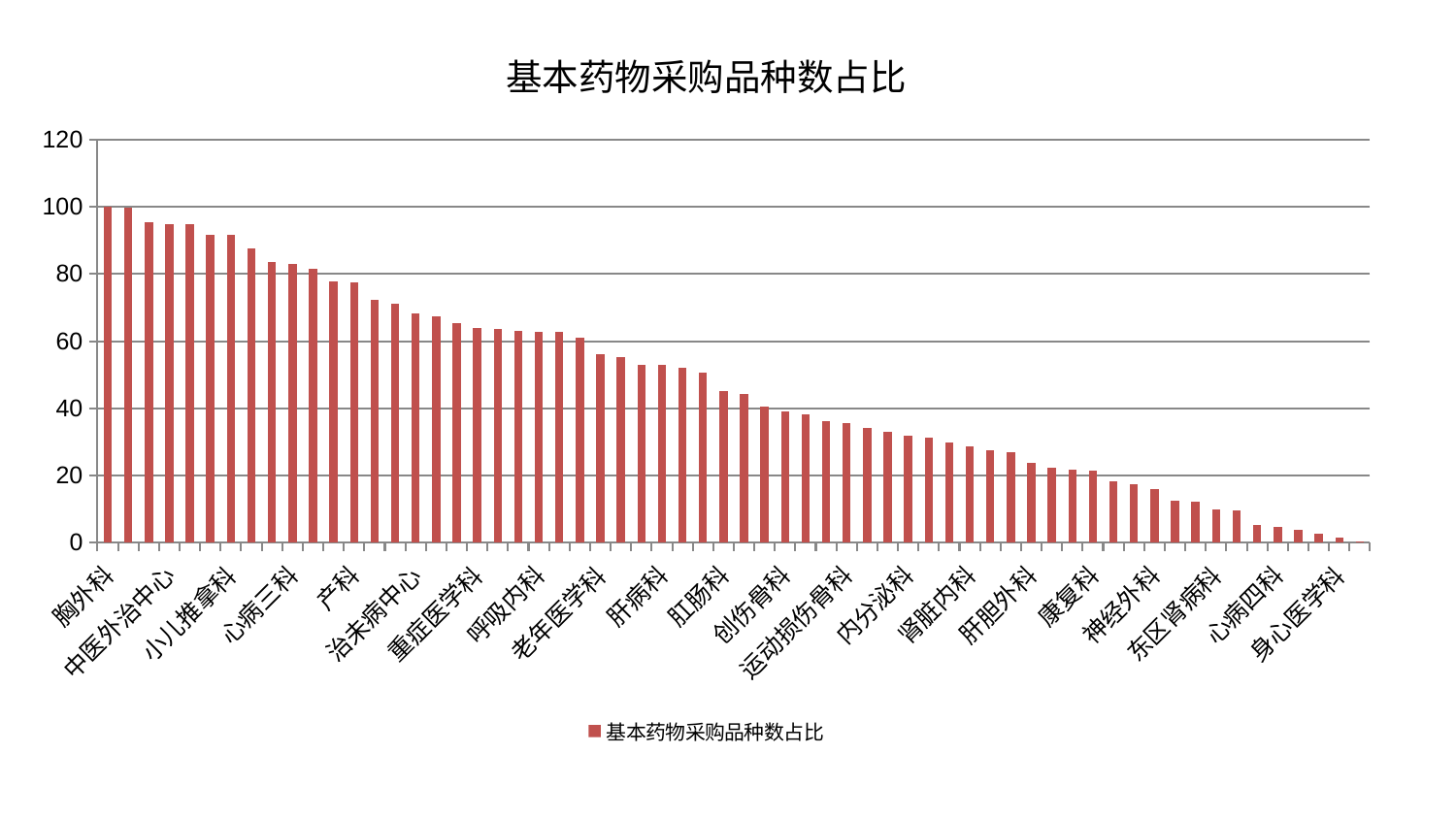

### Chart: 基本药物采购品种数占比

| Category | 基本药物采购品种数占比 |
|---|---|
| 胸外科 | 100.0 |
| 皮肤科 | 99.79705734876865 |
| 眼科 | 95.32472426704362 |
| 中医外治中心 | 94.72993839095925 |
| 中医经典科 | 94.72874796295659 |
| 神经内科 | 91.63966879876266 |
| 小儿推拿科 | 91.60363331160157 |
| 美容皮肤科 | 87.74324258117439 |
| 显微骨科 | 83.45150044563454 |
| 心病三科 | 82.85729152455902 |
| 微创骨科 | 81.58290429786592 |
| 骨科 | 77.64285094683062 |
| 产科 | 77.54203924372531 |
| 小儿骨科 | 72.20625303696943 |
| 西区重症医学科 | 71.28628793392656 |
| 治未病中心 | 68.21858542295897 |
| 男科 | 67.28165337404383 |
| 消化内科 | 65.47512540122064 |
| 重症医学科 | 63.947055926981704 |
| 肿瘤内科 | 63.76819189517231 |
| 血液科 | 63.10723860850438 |
| 呼吸内科 | 62.86581819498189 |
| 周围血管科 | 62.71827756573255 |
| 心血管内科 | 61.00227110820075 |
| 老年医学科 | 56.02288166049868 |
| 口腔科 | 55.16357436997932 |
| 脑病三科 | 52.988563006919215 |
| 肝病科 | 52.875392811283746 |
| 脑病一科 | 51.93945641451922 |
| 妇科 | 50.599318965147596 |
| 肛肠科 | 45.24246417956157 |
| 东区重症医学科 | 44.14034425093696 |
| 儿科 | 40.58486313761123 |
| 创伤骨科 | 39.069969720317665 |
| 肾病科 | 38.15998201630889 |
| 针灸科 | 36.060302049885166 |
| 运动损伤骨科 | 35.70483985904331 |
| 妇二科 | 34.25827142928348 |
| 脊柱骨科 | 32.98435837505155 |
| 内分泌科 | 31.70908032556114 |
| 普通外科 | 31.32595123569715 |
| 风湿病科 | 29.686771416111817 |
| 肾脏内科 | 28.555502358009104 |
| 综合内科 | 27.464599991031065 |
| 心病二科 | 26.863263611007426 |
| 肝胆外科 | 23.675712983340038 |
| 脑病二科 | 22.302662518294948 |
| 妇科妇二科合并 | 21.677664773016424 |
| 康复科 | 21.466090635892755 |
| 脾胃病科 | 18.31405315228171 |
| 心病一科 | 17.34019697969381 |
| 神经外科 | 15.957727868729386 |
| 脾胃科消化科合并 | 12.61910560504135 |
| 乳腺甲状腺外科 | 12.210669847169797 |
| 东区肾病科 | 9.744452661972556 |
| 关节骨科 | 9.684881649911995 |
| 耳鼻喉科 | 5.157256558943215 |
| 心病四科 | 4.707521326927649 |
| 推拿科 | 3.9173129033575935 |
| 泌尿外科 | 2.5591753584538846 |
| 身心医学科 | 1.5776518825407284 |
| 医院 | 0.32034774101754354 |
170